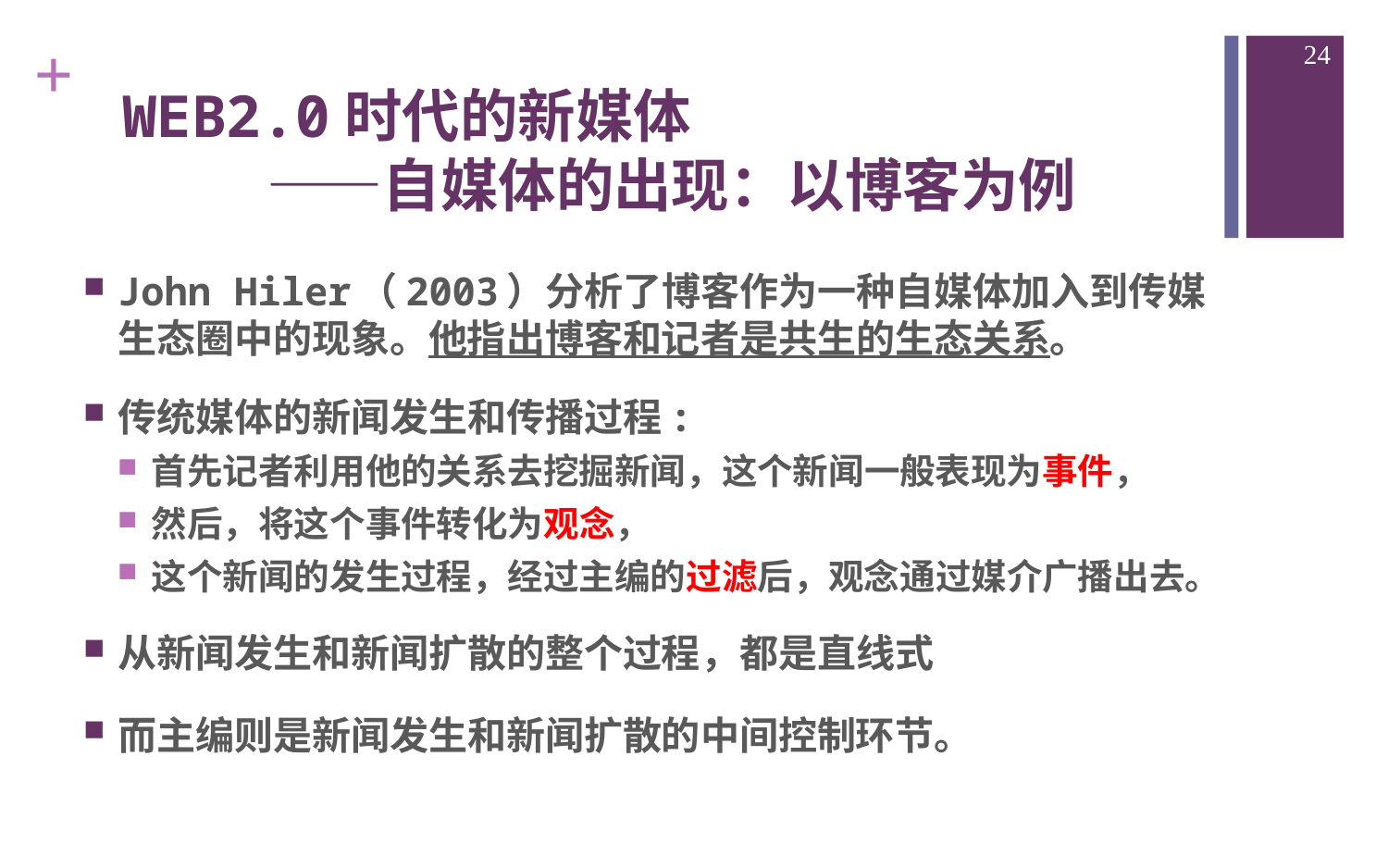

24
# WEB2.0时代的新媒体 ——自媒体的出现：以博客为例
John Hiler（2003）分析了博客作为一种自媒体加入到传媒生态圈中的现象。他指出博客和记者是共生的生态关系。
传统媒体的新闻发生和传播过程:
首先记者利用他的关系去挖掘新闻，这个新闻一般表现为事件，
然后，将这个事件转化为观念，
这个新闻的发生过程，经过主编的过滤后，观念通过媒介广播出去。
从新闻发生和新闻扩散的整个过程，都是直线式
而主编则是新闻发生和新闻扩散的中间控制环节。